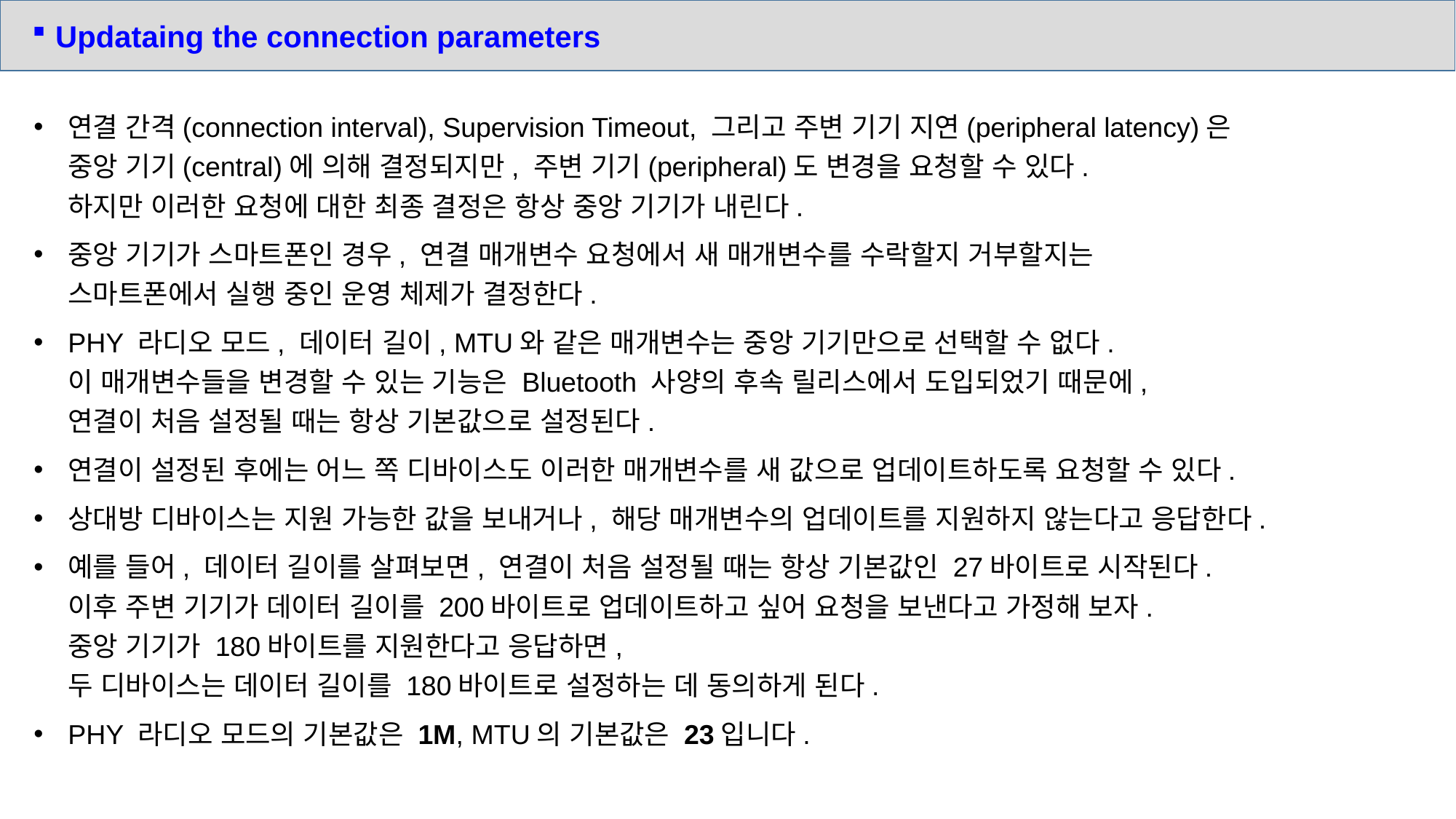

Updataing the connection parameters
연결 간격(connection interval), Supervision Timeout, 그리고 주변 기기 지연(peripheral latency)은
중앙 기기(central)에 의해 결정되지만, 주변 기기(peripheral)도 변경을 요청할 수 있다.
하지만 이러한 요청에 대한 최종 결정은 항상 중앙 기기가 내린다.
중앙 기기가 스마트폰인 경우, 연결 매개변수 요청에서 새 매개변수를 수락할지 거부할지는
스마트폰에서 실행 중인 운영 체제가 결정한다.
PHY 라디오 모드, 데이터 길이, MTU와 같은 매개변수는 중앙 기기만으로 선택할 수 없다.
이 매개변수들을 변경할 수 있는 기능은 Bluetooth 사양의 후속 릴리스에서 도입되었기 때문에,
연결이 처음 설정될 때는 항상 기본값으로 설정된다.
연결이 설정된 후에는 어느 쪽 디바이스도 이러한 매개변수를 새 값으로 업데이트하도록 요청할 수 있다.
상대방 디바이스는 지원 가능한 값을 보내거나, 해당 매개변수의 업데이트를 지원하지 않는다고 응답한다.
예를 들어, 데이터 길이를 살펴보면, 연결이 처음 설정될 때는 항상 기본값인 27바이트로 시작된다.
이후 주변 기기가 데이터 길이를 200바이트로 업데이트하고 싶어 요청을 보낸다고 가정해 보자.
중앙 기기가 180바이트를 지원한다고 응답하면,
두 디바이스는 데이터 길이를 180바이트로 설정하는 데 동의하게 된다.
PHY 라디오 모드의 기본값은 1M, MTU의 기본값은 23입니다.